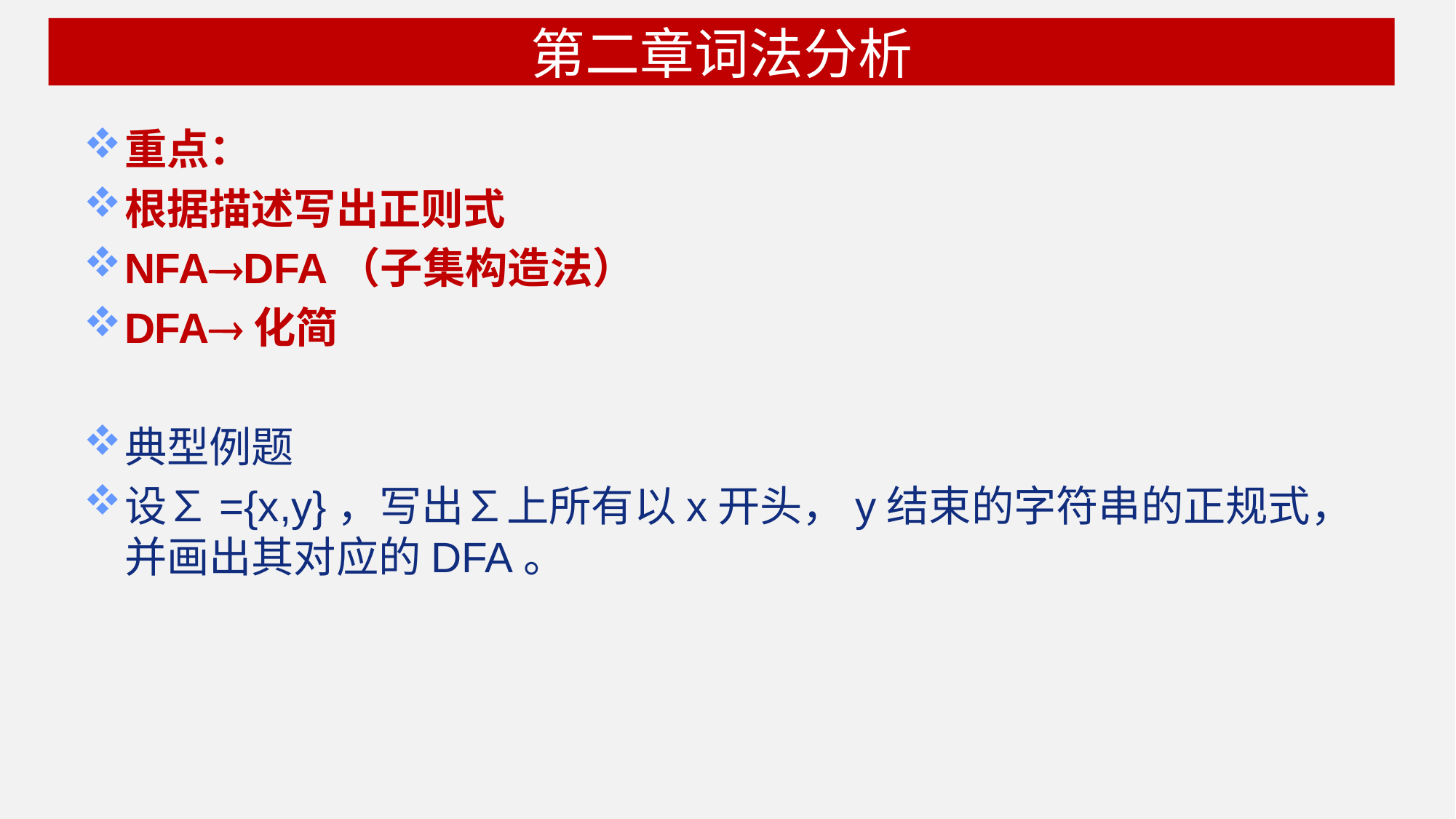

# 第二章词法分析
重点：
根据描述写出正则式
NFA→DFA（子集构造法）
DFA→化简

典型例题
设∑={x,y}，写出∑上所有以x开头，y结束的字符串的正规式，并画出其对应的DFA。